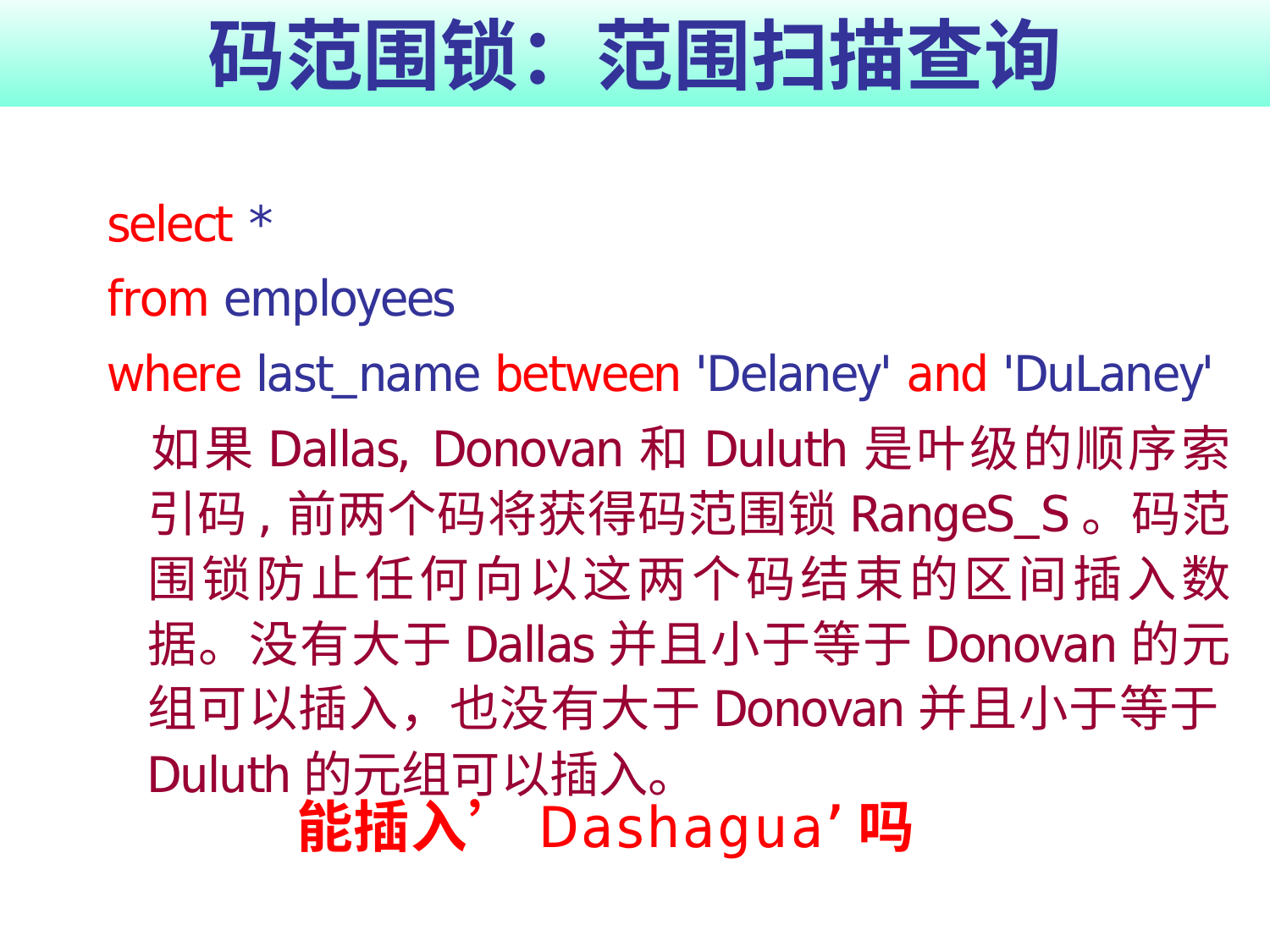

# 码范围锁：范围扫描查询
select *
from employees
where last_name between 'Delaney' and 'DuLaney'
	如果Dallas, Donovan和Duluth是叶级的顺序索引码,前两个码将获得码范围锁RangeS_S。码范围锁防止任何向以这两个码结束的区间插入数据。没有大于Dallas并且小于等于Donovan的元组可以插入，也没有大于Donovan并且小于等于Duluth的元组可以插入。
能插入’Dashagua’吗